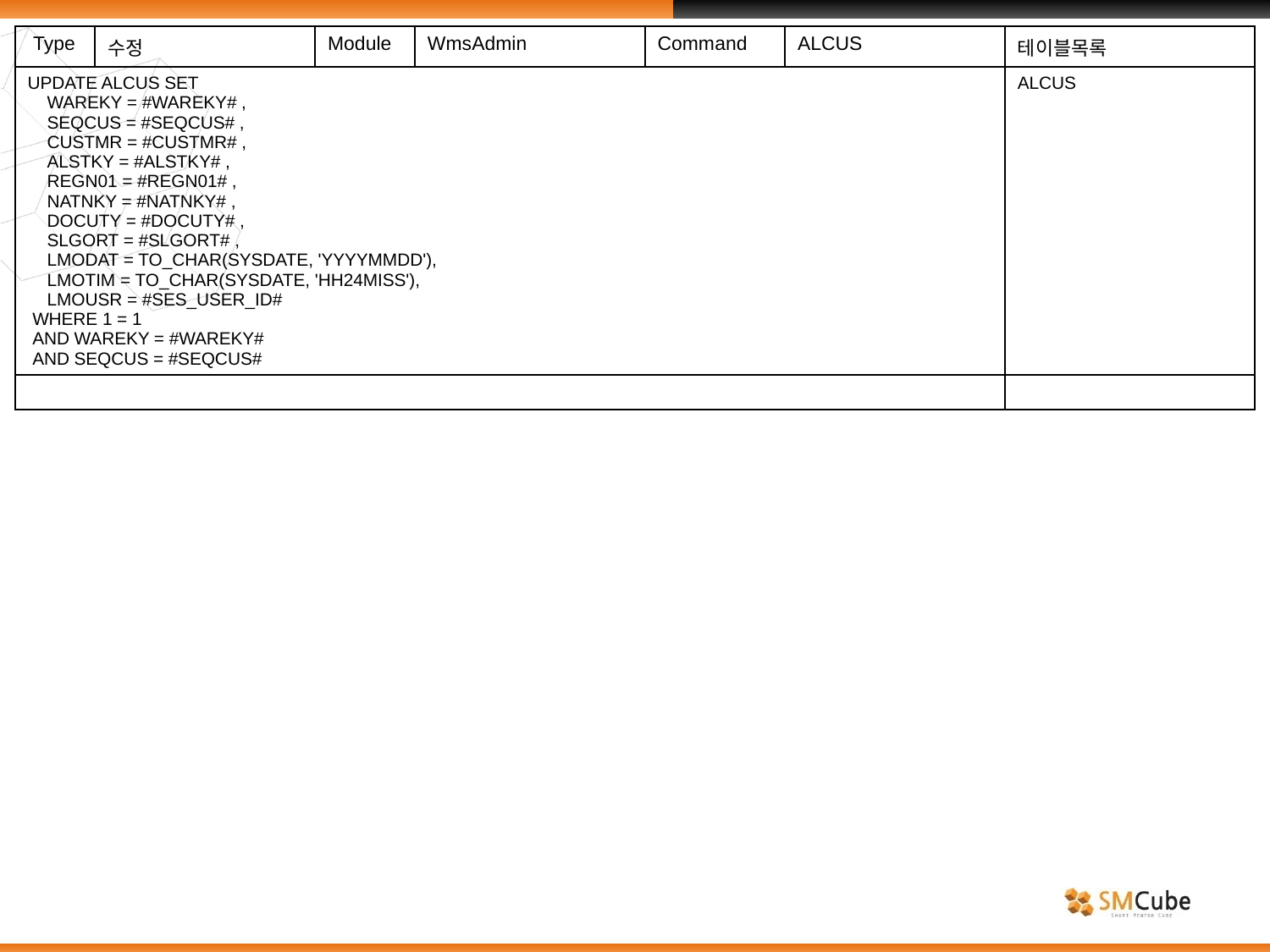

| Type | 수정 | Module | WmsAdmin | Command | ALCUS | 테이블목록 |
| --- | --- | --- | --- | --- | --- | --- |
| UPDATE ALCUS SET WAREKY = #WAREKY# , SEQCUS = #SEQCUS# , CUSTMR = #CUSTMR# , ALSTKY = #ALSTKY# , REGN01 = #REGN01# , NATNKY = #NATNKY# , DOCUTY = #DOCUTY# , SLGORT = #SLGORT# , LMODAT = TO\_CHAR(SYSDATE, 'YYYYMMDD'), LMOTIM = TO\_CHAR(SYSDATE, 'HH24MISS'), LMOUSR = #SES\_USER\_ID# WHERE 1 = 1 AND WAREKY = #WAREKY# AND SEQCUS = #SEQCUS# |  |  |  |  |  | ALCUS |
|  |  |  |  |  |  |  |